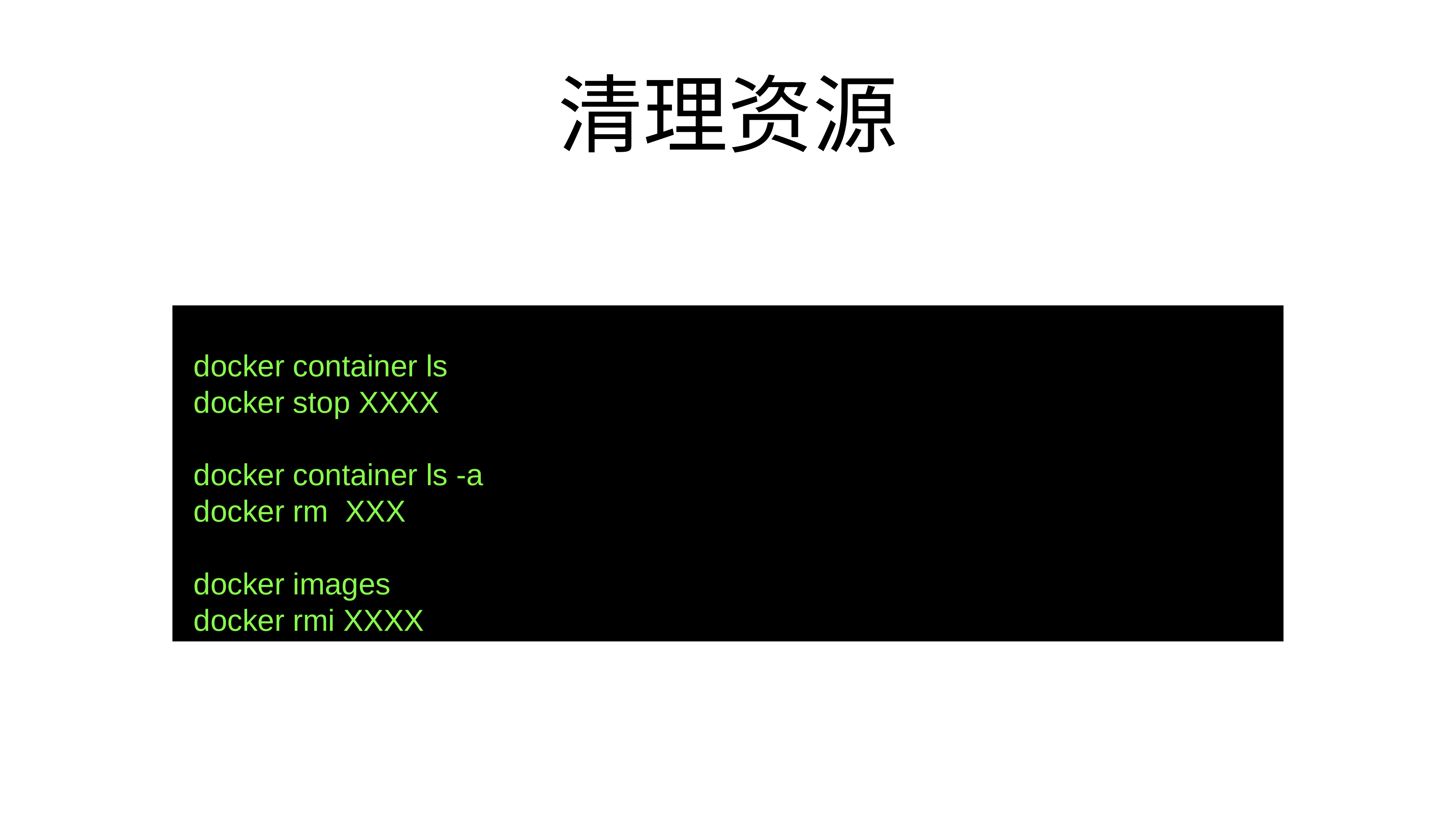

# 清理资源

  docker container ls
  docker stop XXXX

  docker container ls -a
  docker rm  XXX

  docker images
  docker rmi XXXX